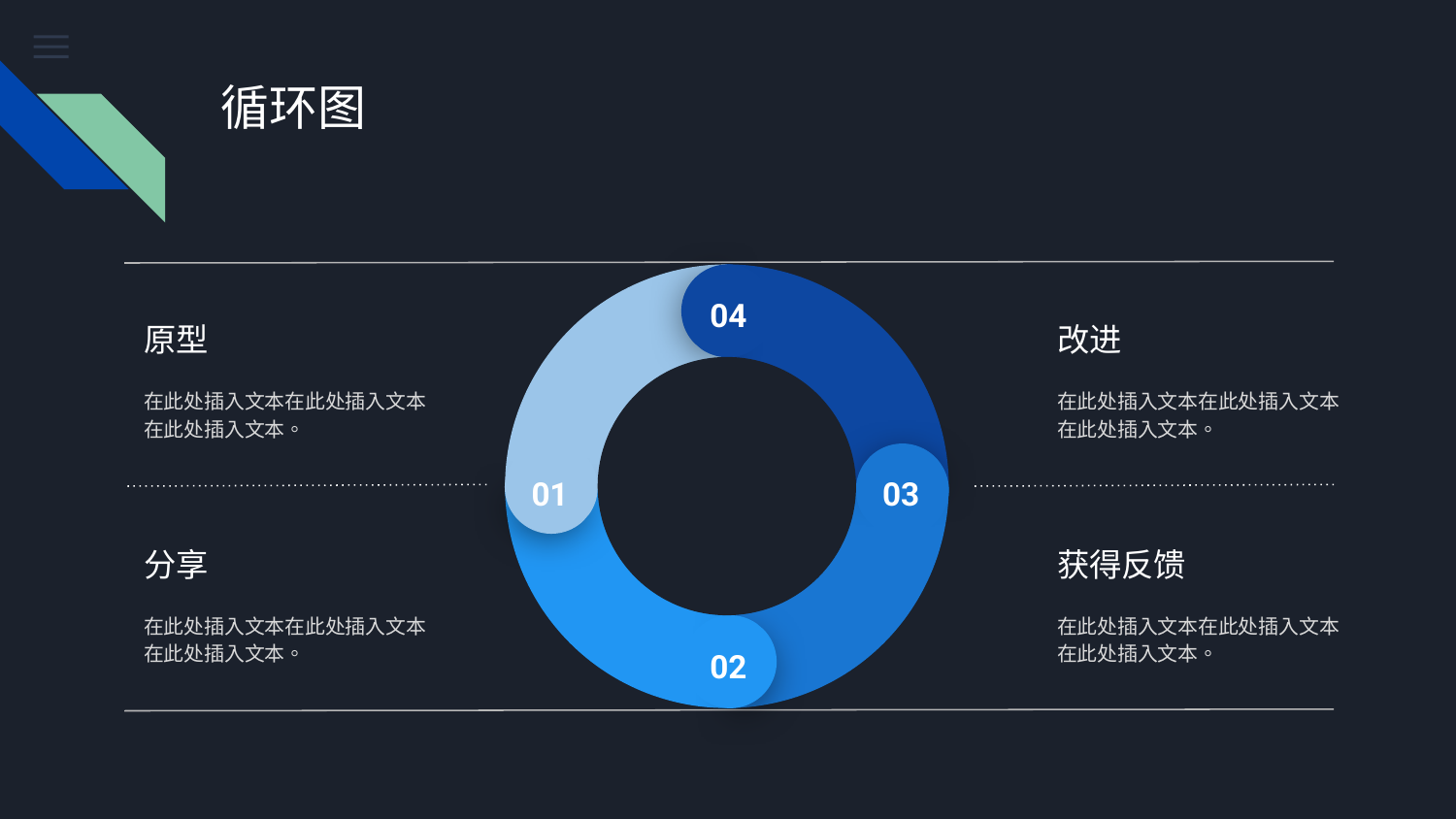

# 循环图

04
原型
改进

在此处插入文本在此处插入文本在此处插入文本。
在此处插入文本在此处插入文本在此处插入文本。

01
03
分享
获得反馈
在此处插入文本在此处插入文本在此处插入文本。
在此处插入文本在此处插入文本在此处插入文本。

02